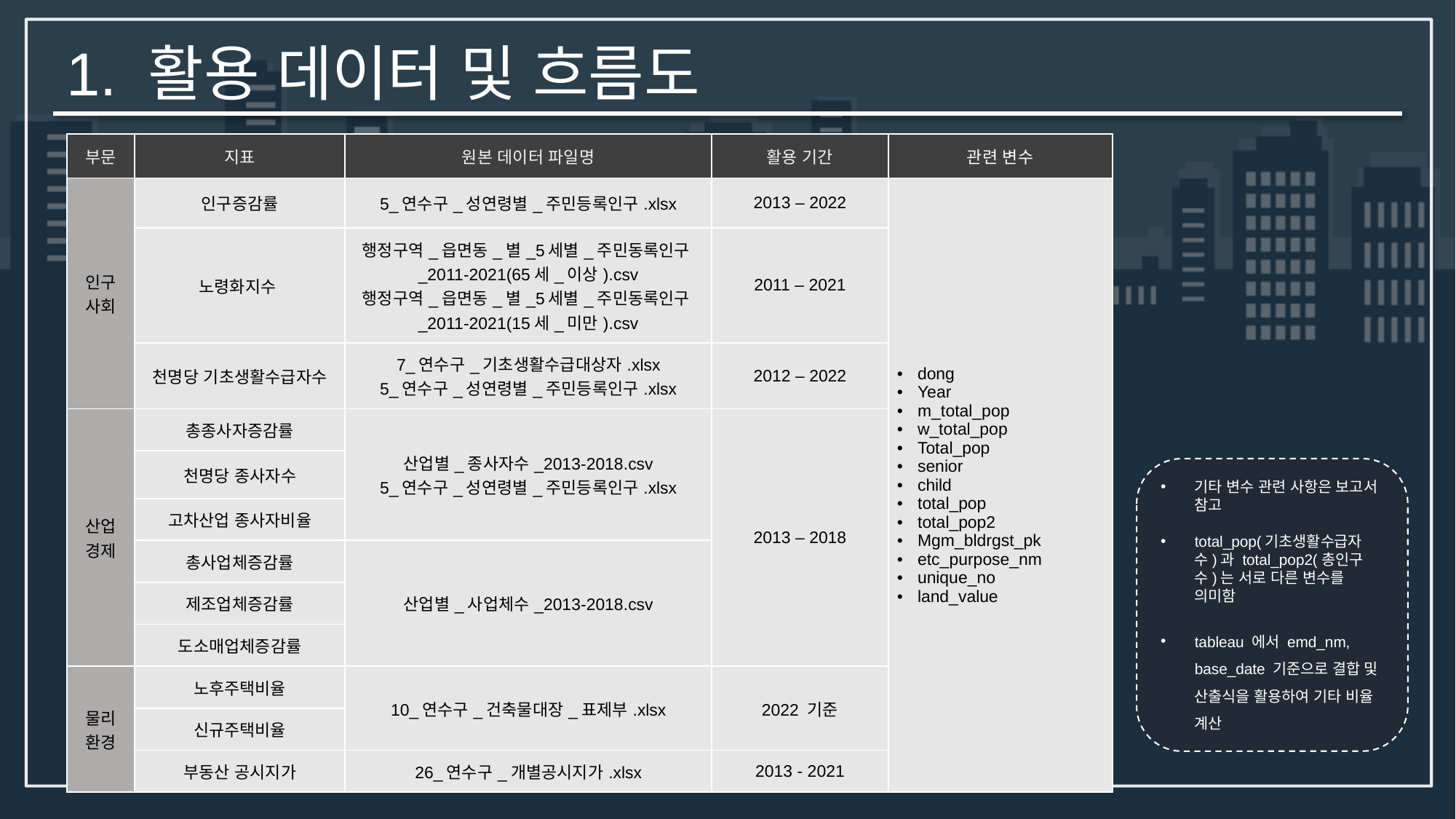

# 1. 활용 데이터 및 흐름도
| 부문 | 지표 | 원본 데이터 파일명 | 활용 기간 | 관련 변수 |
| --- | --- | --- | --- | --- |
| 인구 사회 | 인구증감률 | 5\_연수구\_성연령별\_주민등록인구.xlsx | 2013 – 2022 | dong Year m\_total\_pop w\_total\_pop Total\_pop senior child total\_pop total\_pop2 Mgm\_bldrgst\_pk etc\_purpose\_nm unique\_no land\_value |
|  | 노령화지수 | 행정구역\_읍면동\_별\_5세별\_주민동록인구\_2011-2021(65세\_이상).csv 행정구역\_읍면동\_별\_5세별\_주민동록인구\_2011-2021(15세\_미만).csv | 2011 – 2021 |  |
|  | 천명당 기초생활수급자수 | 7\_연수구\_기초생활수급대상자.xlsx 5\_연수구\_성연령별\_주민등록인구.xlsx | 2012 – 2022 |  |
| 산업 경제 | 총종사자증감률 | 산업별\_종사자수\_2013-2018.csv 5\_연수구\_성연령별\_주민등록인구.xlsx | 2013 – 2018 |  |
|  | 천명당 종사자수 |  |  |  |
|  | 고차산업 종사자비율 |  |  |  |
|  | 총사업체증감률 | 산업별\_사업체수\_2013-2018.csv | 2013-2018 |  |
|  | 제조업체증감률 |  |  |  |
|  | 도소매업체증감률 |  |  |  |
| 물리 환경 | 노후주택비율 | 10\_연수구\_건축물대장\_표제부.xlsx | 2022 기준 |  |
|  | 신규주택비율 |  |  |  |
|  | 부동산 공시지가 | 26\_연수구\_개별공시지가.xlsx | 2013 - 2021 |  |

기타 변수 관련 사항은 보고서 참고

total_pop(기초생활수급자수)과 total_pop2(총인구수)는 서로 다른 변수를 의미함

tableau 에서 emd_nm, base_date 기준으로 결합 및 산출식을 활용하여 기타 비율 계산